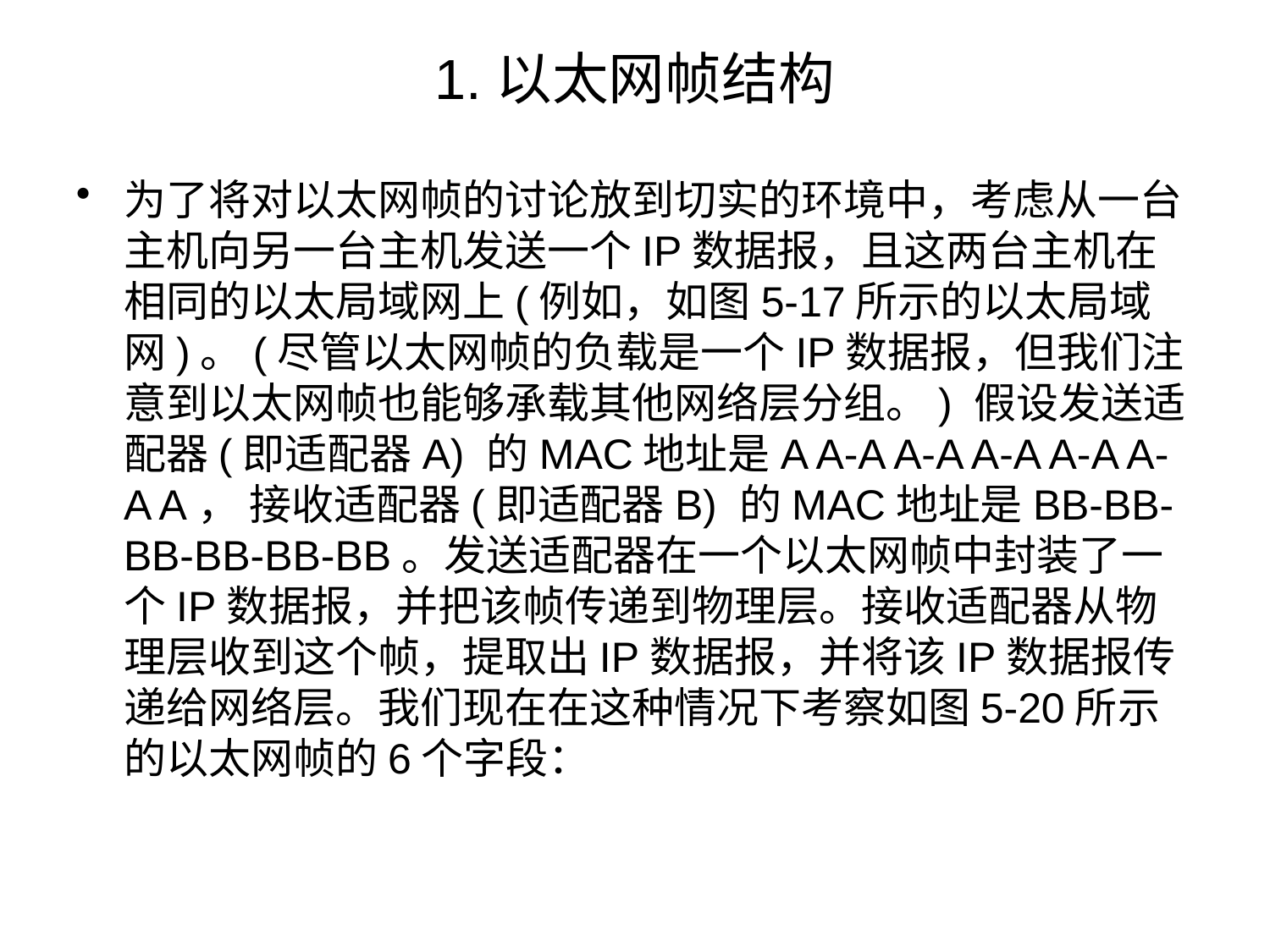

# 1.以太网帧结构
为了将对以太网帧的讨论放到切实的环境中，考虑从一台主机向另一台主机发送一个IP数据报，且这两台主机在相同的以太局域网上(例如，如图5-17所示的以太局域网)。(尽管以太网帧的负载是一个IP数据报，但我们注意到以太网帧也能够承载其他网络层分组。) 假设发送适配器(即适配器A) 的MAC地址是A A-A A-A A-A A-A A-A A， 接收适配器(即适配器B) 的MAC地址是BB-BB-BB-BB-BB-BB。发送适配器在一个以太网帧中封装了一个IP数据报，并把该帧传递到物理层。接收适配器从物理层收到这个帧，提取出IP数据报，并将该IP数据报传递给网络层。我们现在在这种情况下考察如图5-20所示的以太网帧的6个字段：